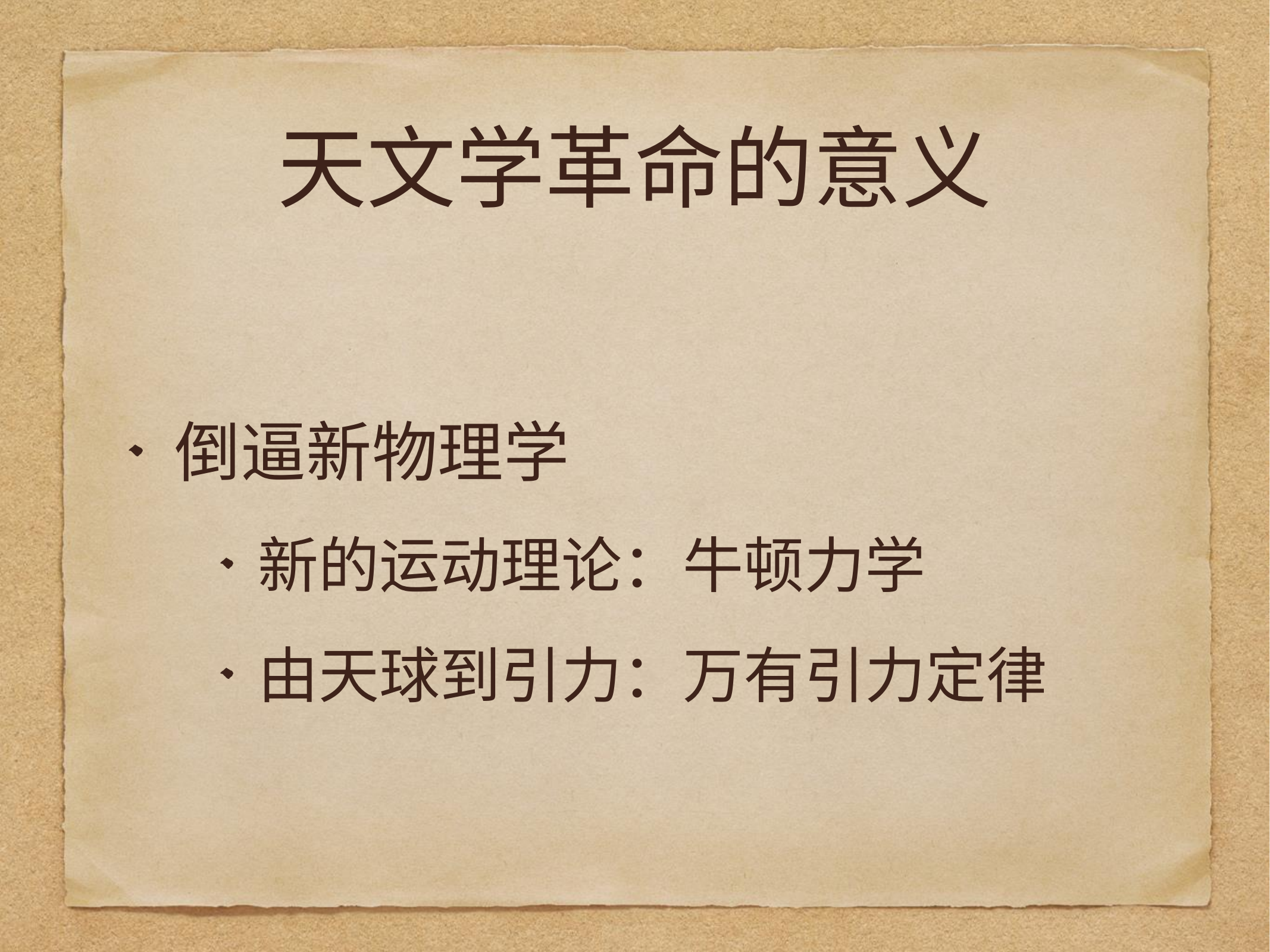

# 天文学革命的意义
倒逼新物理学
新的运动理论：牛顿力学
由天球到引力：万有引力定律